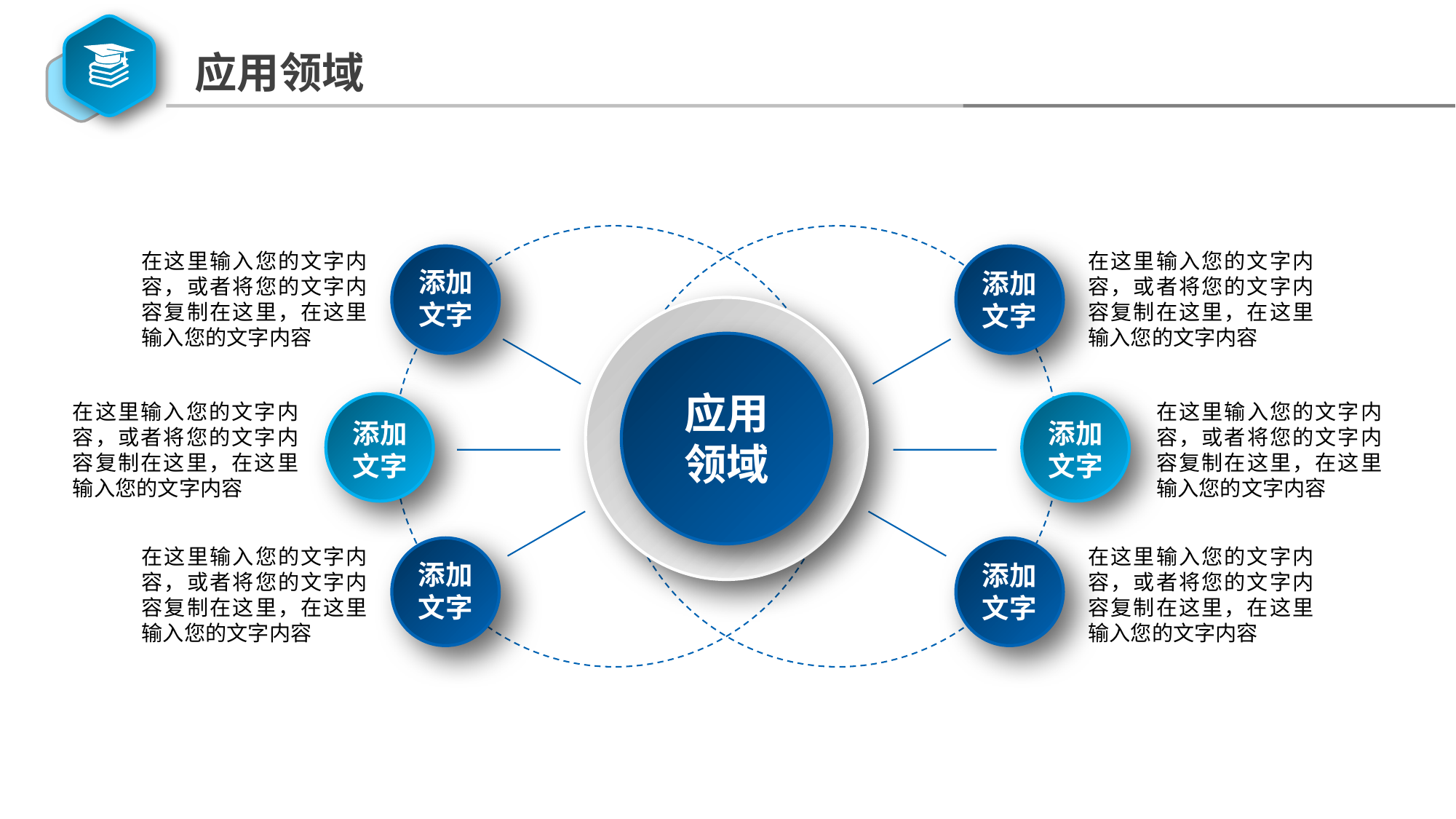

应用领域

在这里输入您的文字内容，或者将您的文字内容复制在这里，在这里输入您的文字内容
在这里输入您的文字内容，或者将您的文字内容复制在这里，在这里输入您的文字内容

添加文字
添加文字

应用
领域
在这里输入您的文字内容，或者将您的文字内容复制在这里，在这里输入您的文字内容
在这里输入您的文字内容，或者将您的文字内容复制在这里，在这里输入您的文字内容

添加文字
添加文字

在这里输入您的文字内容，或者将您的文字内容复制在这里，在这里输入您的文字内容
在这里输入您的文字内容，或者将您的文字内容复制在这里，在这里输入您的文字内容
添加文字
添加文字